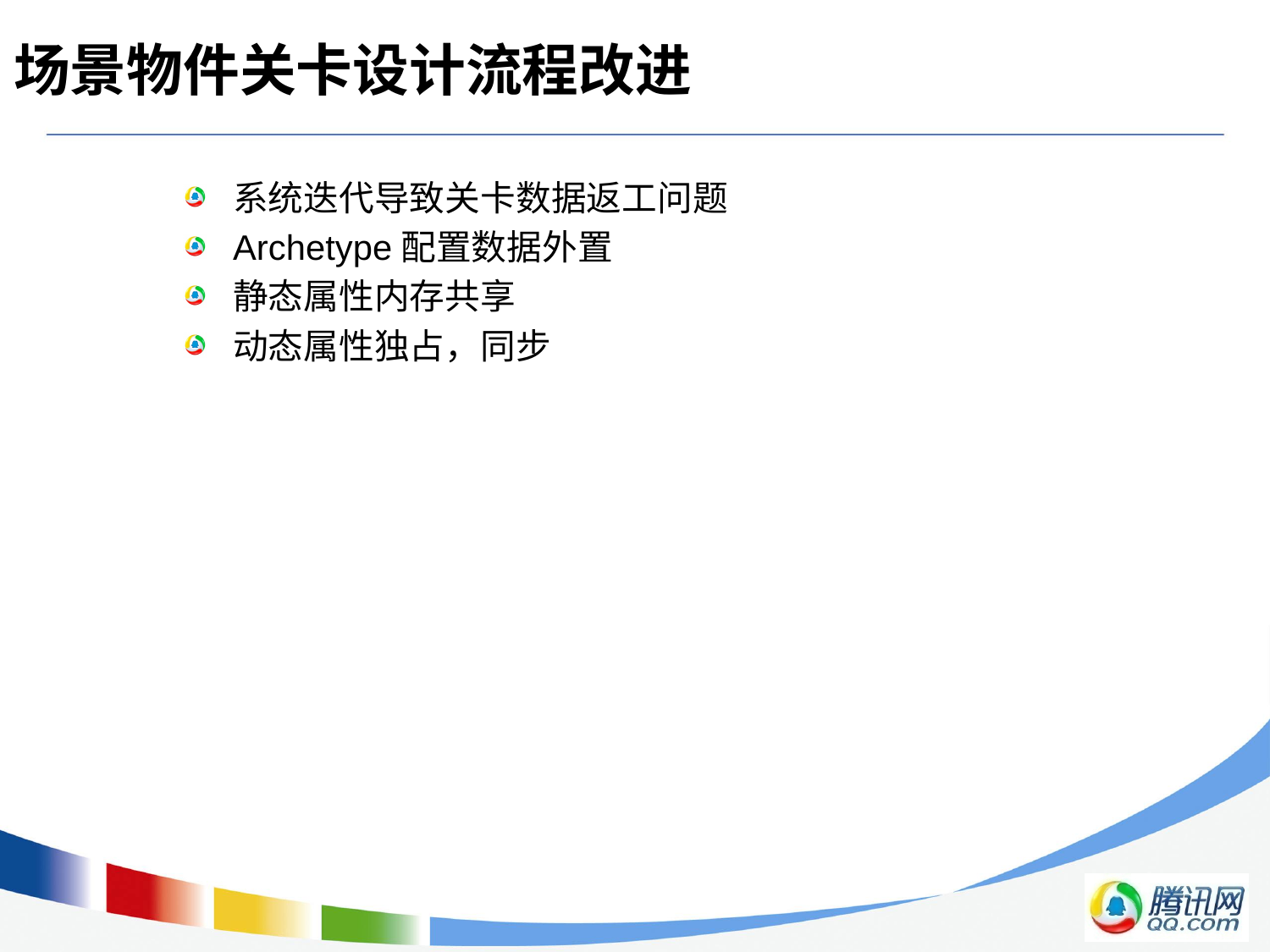

# 场景物件关卡设计流程改进
系统迭代导致关卡数据返工问题
Archetype配置数据外置
静态属性内存共享
动态属性独占，同步